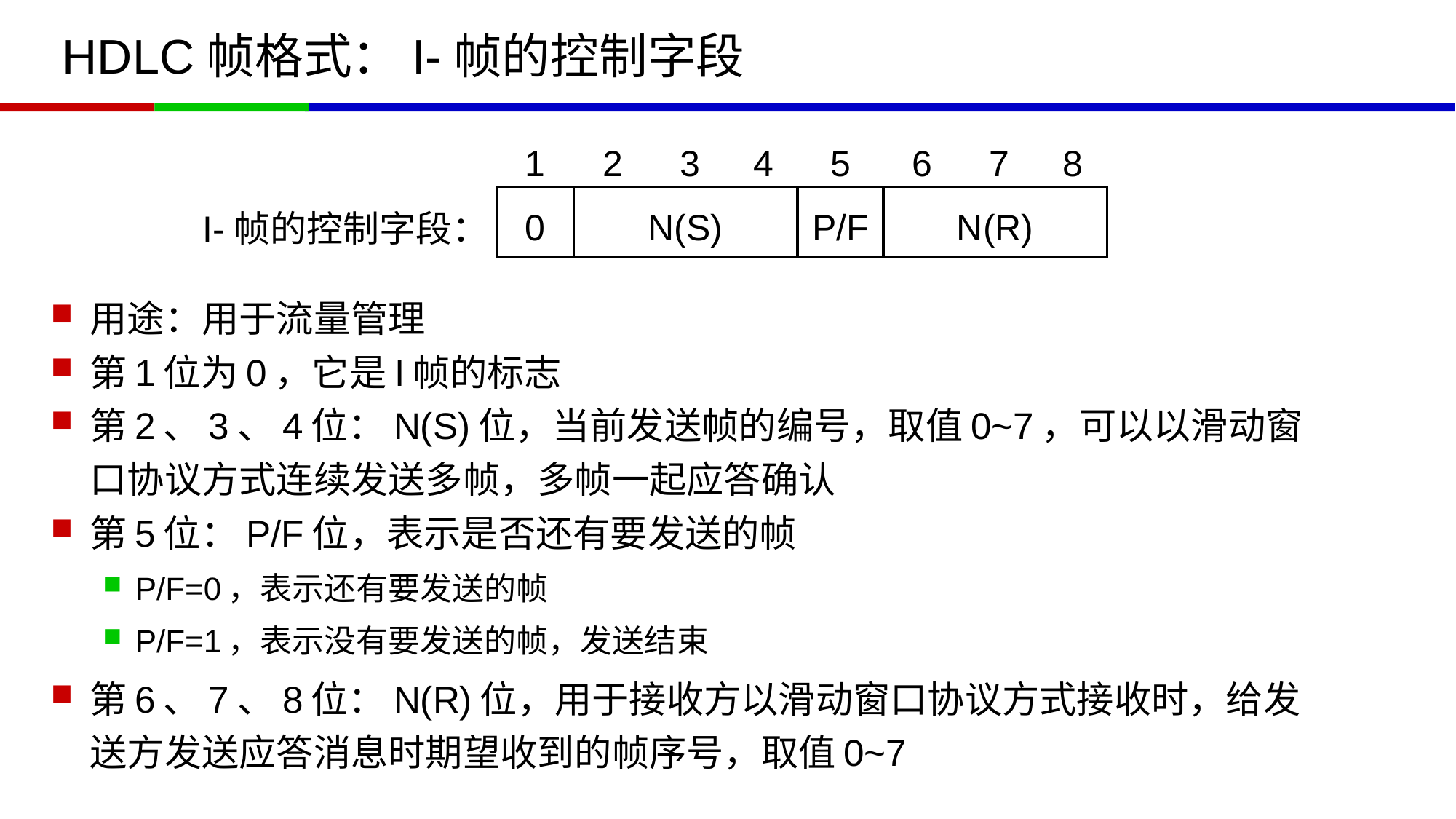

# HDLC帧格式：I-帧的控制字段
1
2
3
4
5
6
7
8
0
N(S)
P/F
N(R)
I-帧的控制字段：
用途：用于流量管理
第1位为0，它是I帧的标志
第2、3、4位：N(S)位，当前发送帧的编号，取值0~7，可以以滑动窗口协议方式连续发送多帧，多帧一起应答确认
第5位：P/F位，表示是否还有要发送的帧
P/F=0，表示还有要发送的帧
P/F=1，表示没有要发送的帧，发送结束
第6、7、8位：N(R)位，用于接收方以滑动窗口协议方式接收时，给发送方发送应答消息时期望收到的帧序号，取值0~7
97